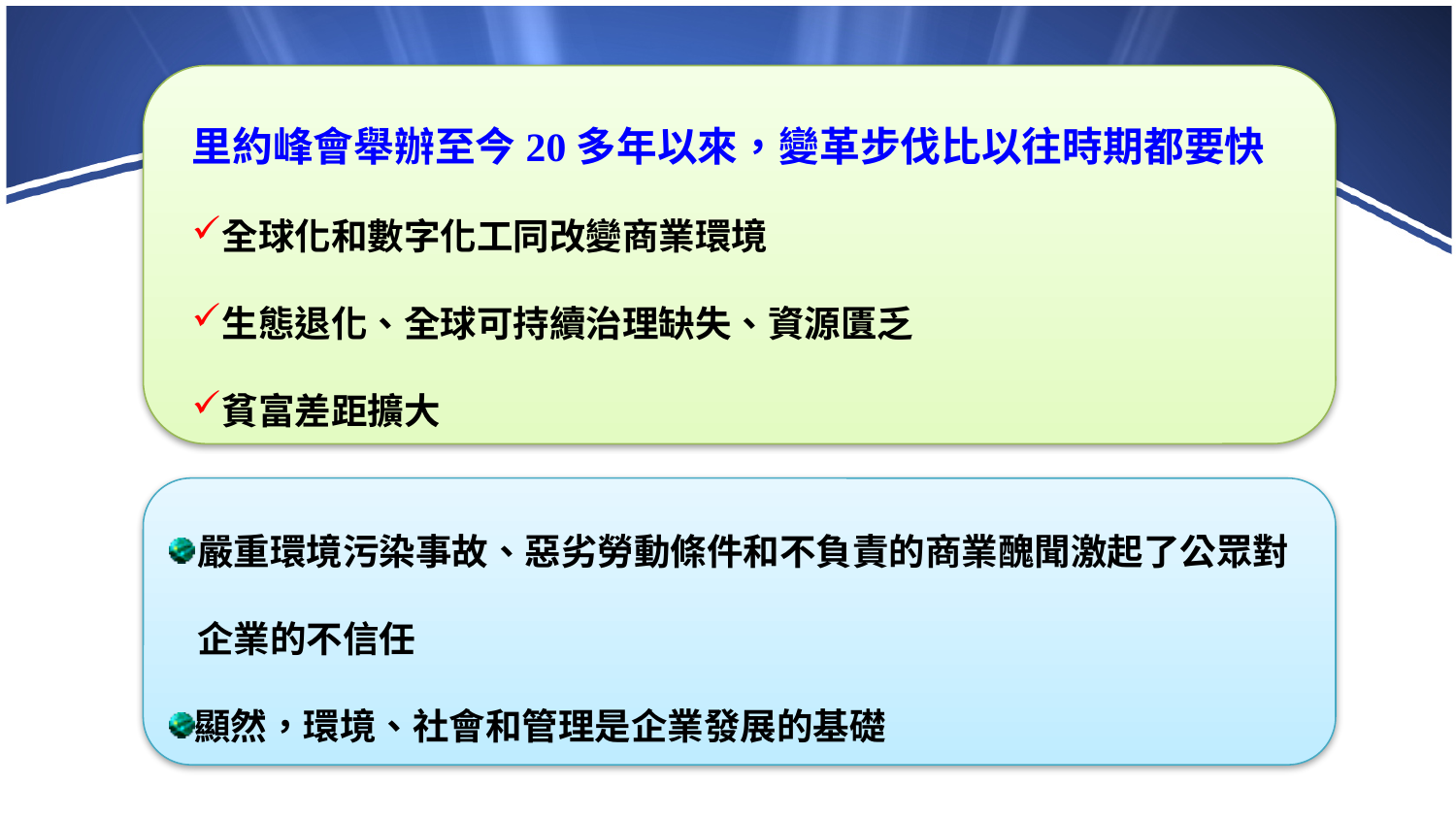

里約峰會舉辦至今20多年以來，變革步伐比以往時期都要快
全球化和數字化工同改變商業環境
生態退化、全球可持續治理缺失、資源匱乏
貧富差距擴大

嚴重環境污染事故、惡劣勞動條件和不負責的商業醜聞激起了公眾對企業的不信任
顯然，環境、社會和管理是企業發展的基礎